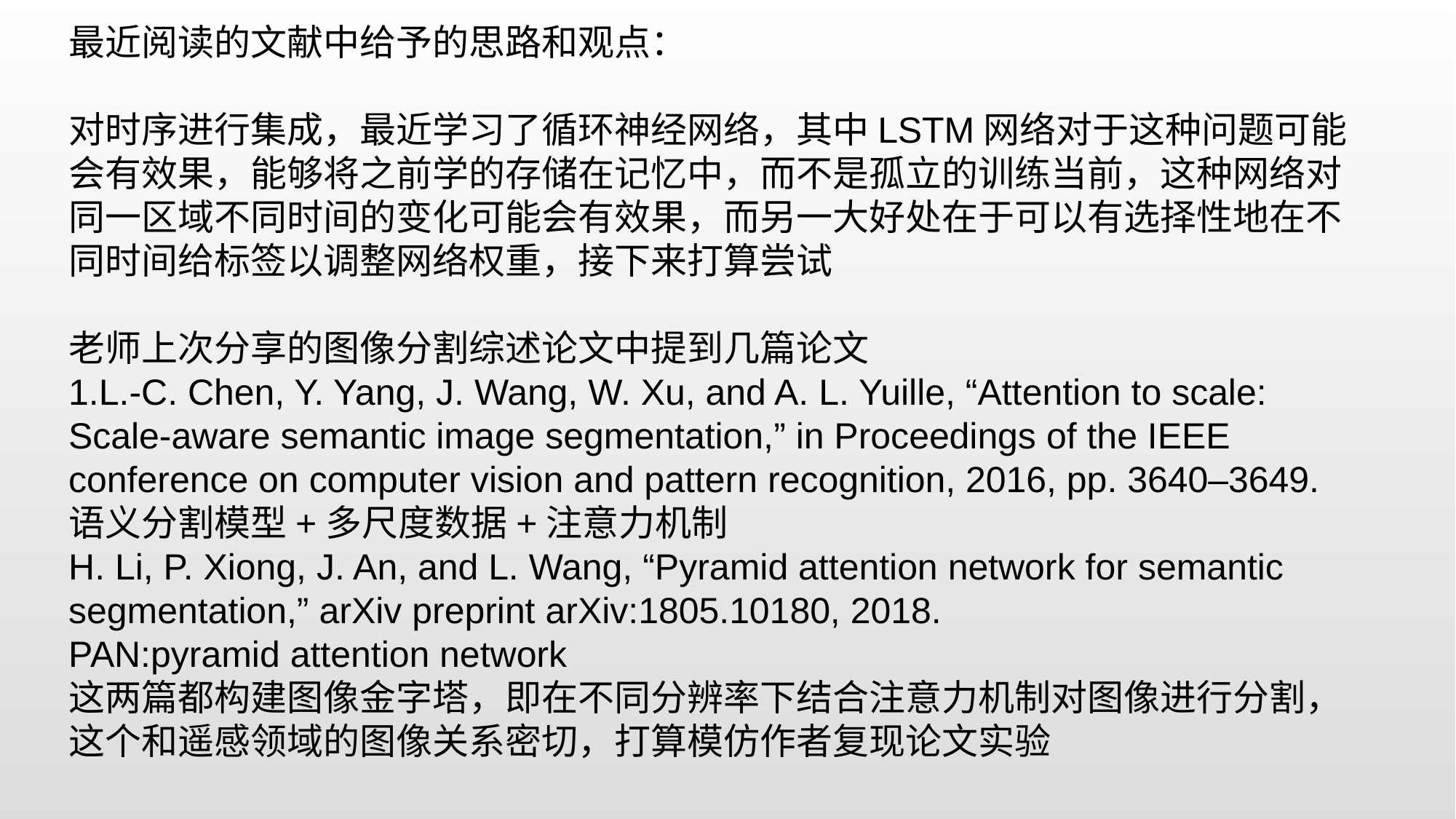

最近阅读的文献中给予的思路和观点：

对时序进行集成，最近学习了循环神经网络，其中LSTM网络对于这种问题可能会有效果，能够将之前学的存储在记忆中，而不是孤立的训练当前，这种网络对同一区域不同时间的变化可能会有效果，而另一大好处在于可以有选择性地在不同时间给标签以调整网络权重，接下来打算尝试

老师上次分享的图像分割综述论文中提到几篇论文
1.L.-C. Chen, Y. Yang, J. Wang, W. Xu, and A. L. Yuille, “Attention to scale: Scale-aware semantic image segmentation,” in Proceedings of the IEEE conference on computer vision and pattern recognition, 2016, pp. 3640–3649.
语义分割模型+多尺度数据+注意力机制
H. Li, P. Xiong, J. An, and L. Wang, “Pyramid attention network for semantic segmentation,” arXiv preprint arXiv:1805.10180, 2018.
PAN:pyramid attention network
这两篇都构建图像金字塔，即在不同分辨率下结合注意力机制对图像进行分割，这个和遥感领域的图像关系密切，打算模仿作者复现论文实验